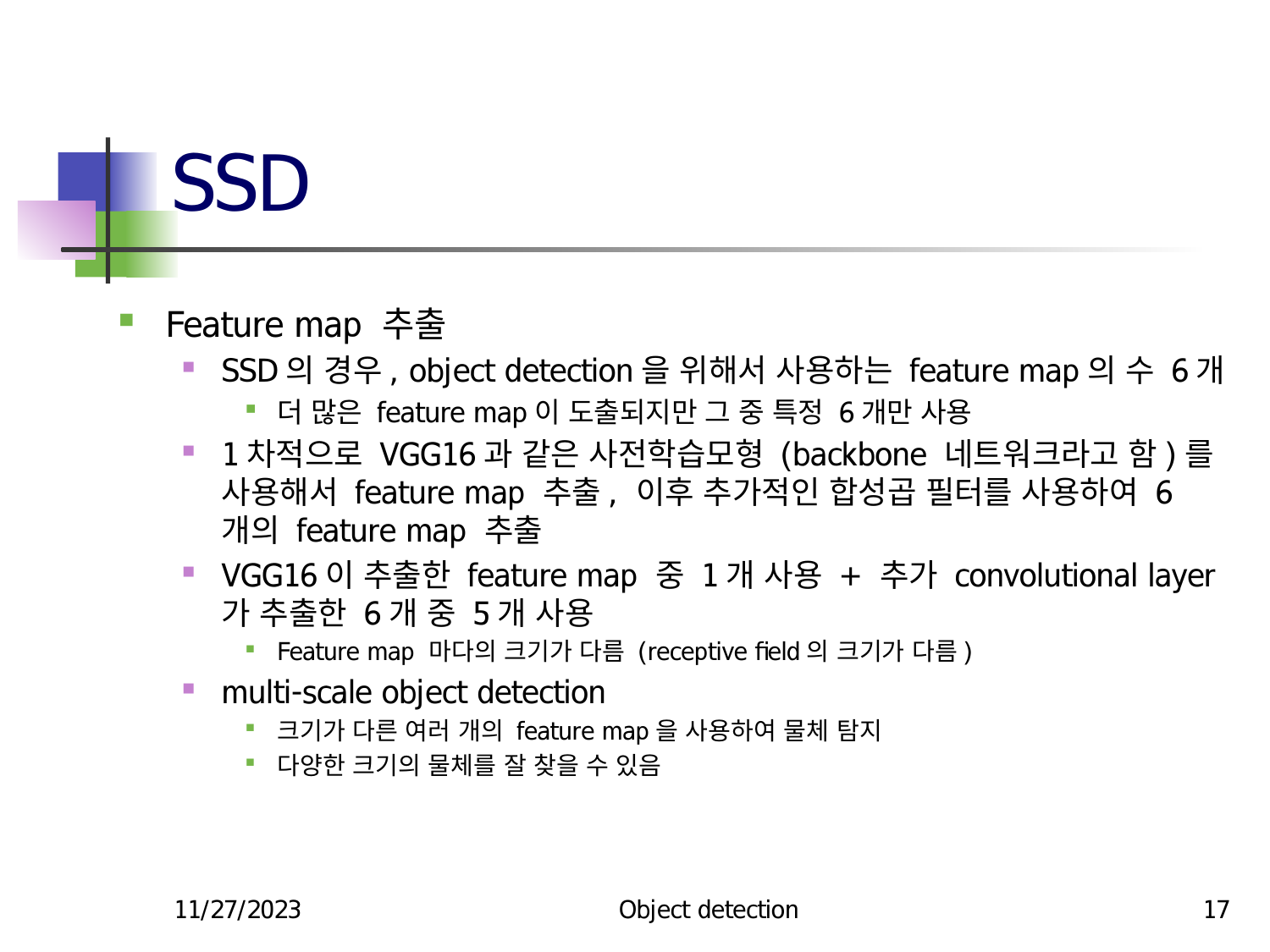

# SSD
Feature map 추출
SSD의 경우, object detection을 위해서 사용하는 feature map의 수 6개
더 많은 feature map이 도출되지만 그 중 특정 6개만 사용
1차적으로 VGG16과 같은 사전학습모형 (backbone 네트워크라고 함)를 사용해서 feature map 추출, 이후 추가적인 합성곱 필터를 사용하여 6개의 feature map 추출
VGG16이 추출한 feature map 중 1개 사용 + 추가 convolutional layer가 추출한 6개 중 5개 사용
Feature map 마다의 크기가 다름 (receptive field의 크기가 다름)
multi-scale object detection
크기가 다른 여러 개의 feature map을 사용하여 물체 탐지
다양한 크기의 물체를 잘 찾을 수 있음
11/27/2023
Object detection
17